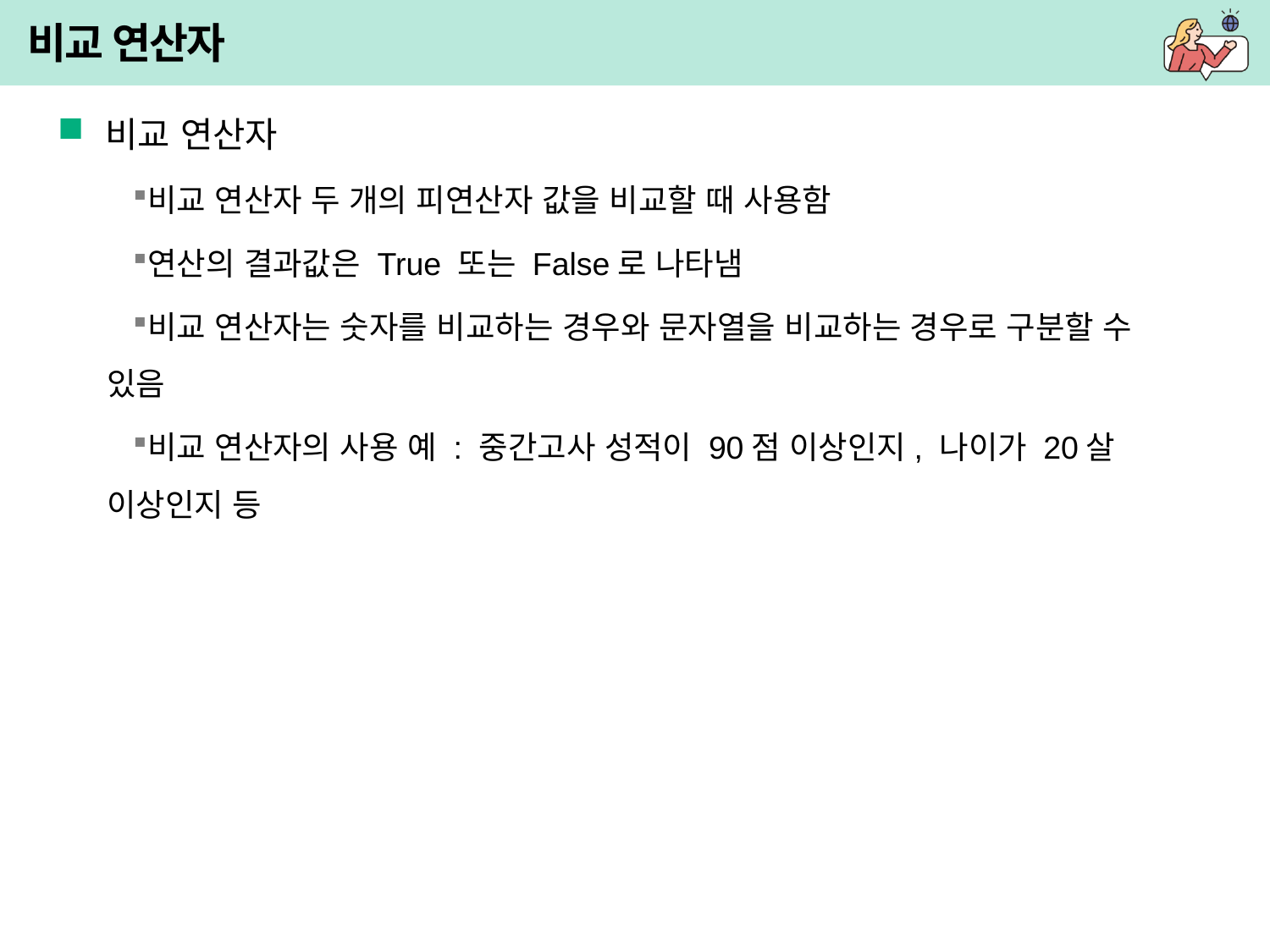

# 비교 연산자
비교 연산자
비교 연산자 두 개의 피연산자 값을 비교할 때 사용함
연산의 결과값은 True 또는 False로 나타냄
비교 연산자는 숫자를 비교하는 경우와 문자열을 비교하는 경우로 구분할 수 있음
비교 연산자의 사용 예 : 중간고사 성적이 90점 이상인지, 나이가 20살 이상인지 등